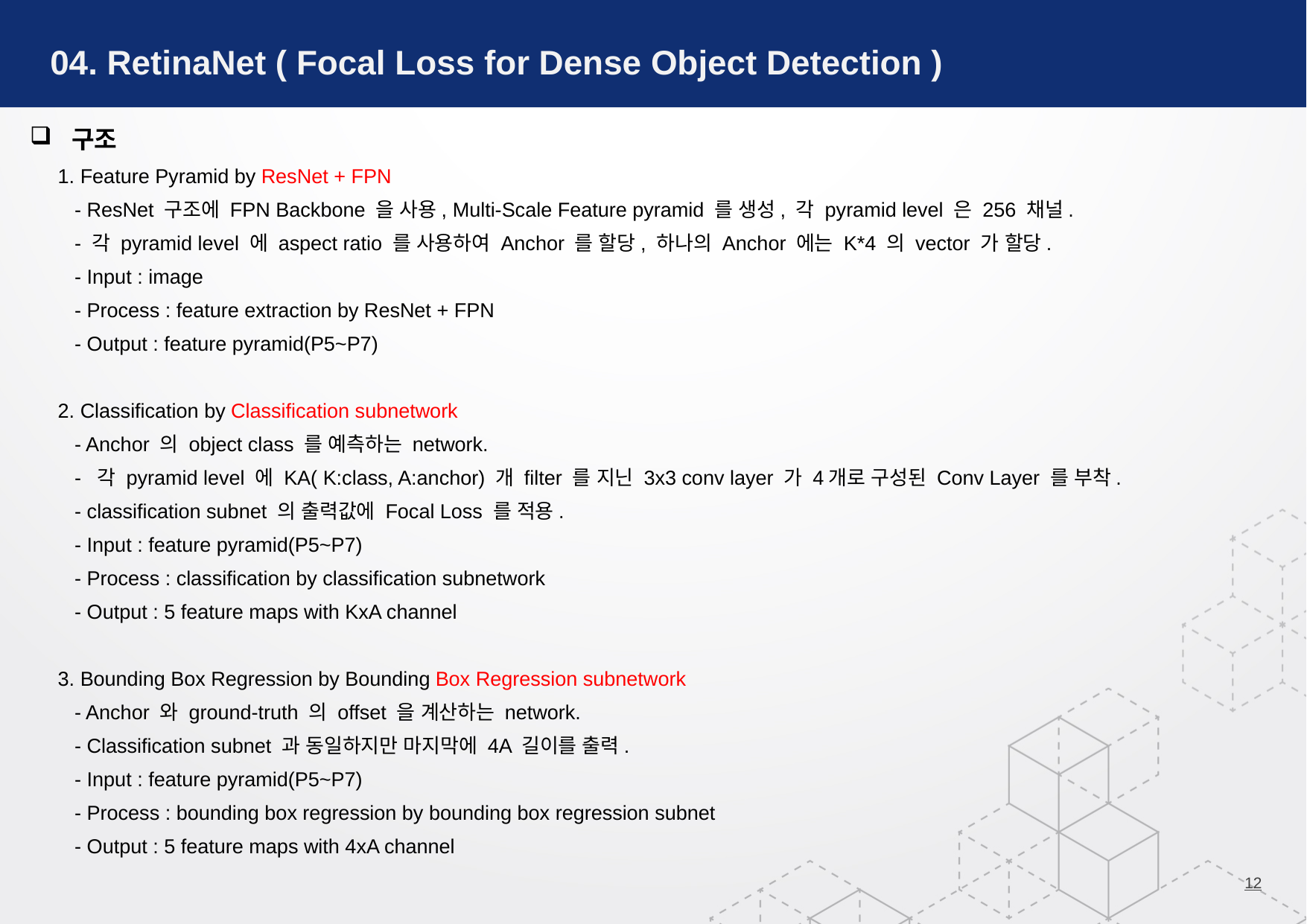

04. RetinaNet ( Focal Loss for Dense Object Detection )
구조
     1. Feature Pyramid by ResNet + FPN
        - ResNet 구조에 FPN Backbone 을 사용, Multi-Scale Feature pyramid 를 생성, 각 pyramid level 은 256 채널.
        - 각 pyramid level 에 aspect ratio 를 사용하여 Anchor 를 할당, 하나의 Anchor 에는 K*4 의 vector 가 할당.
        - Input : image
        - Process : feature extraction by ResNet + FPN
        - Output : feature pyramid(P5~P7)

     2. Classification by Classification subnetwork
        - Anchor 의 object class 를 예측하는 network.
        -  각 pyramid level 에 KA( K:class, A:anchor) 개 filter 를 지닌 3x3 conv layer 가 4개로 구성된 Conv Layer 를 부착.
        - classification subnet 의 출력값에 Focal Loss 를 적용.
        - Input : feature pyramid(P5~P7)
        - Process : classification by classification subnetwork
        - Output : 5 feature maps with KxA channel

     3. Bounding Box Regression by Bounding Box Regression subnetwork
        - Anchor 와 ground-truth 의 offset 을 계산하는 network.
        - Classification subnet 과 동일하지만 마지막에 4A 길이를 출력.
        - Input : feature pyramid(P5~P7)
        - Process : bounding box regression by bounding box regression subnet
        - Output : 5 feature maps with 4xA channel
12